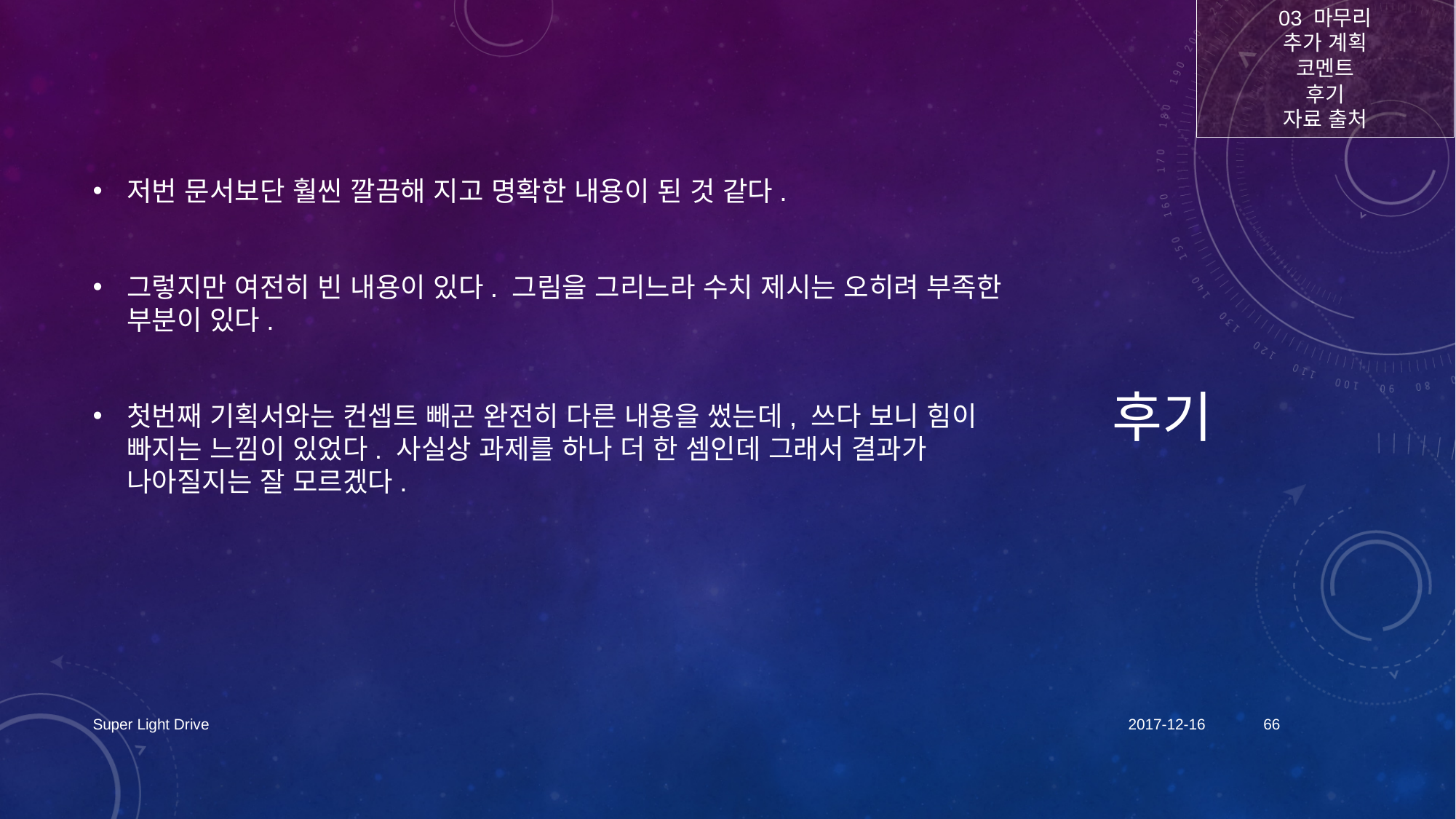

03 마무리
추가 계획
코멘트
후기
자료 출처
# 후기

저번 문서보단 훨씬 깔끔해 지고 명확한 내용이 된 것 같다.

그렇지만 여전히 빈 내용이 있다. 그림을 그리느라 수치 제시는 오히려 부족한 부분이 있다.

첫번째 기획서와는 컨셉트 빼곤 완전히 다른 내용을 썼는데, 쓰다 보니 힘이 빠지는 느낌이 있었다. 사실상 과제를 하나 더 한 셈인데 그래서 결과가 나아질지는 잘 모르겠다.
Super Light Drive
2017-12-16
66